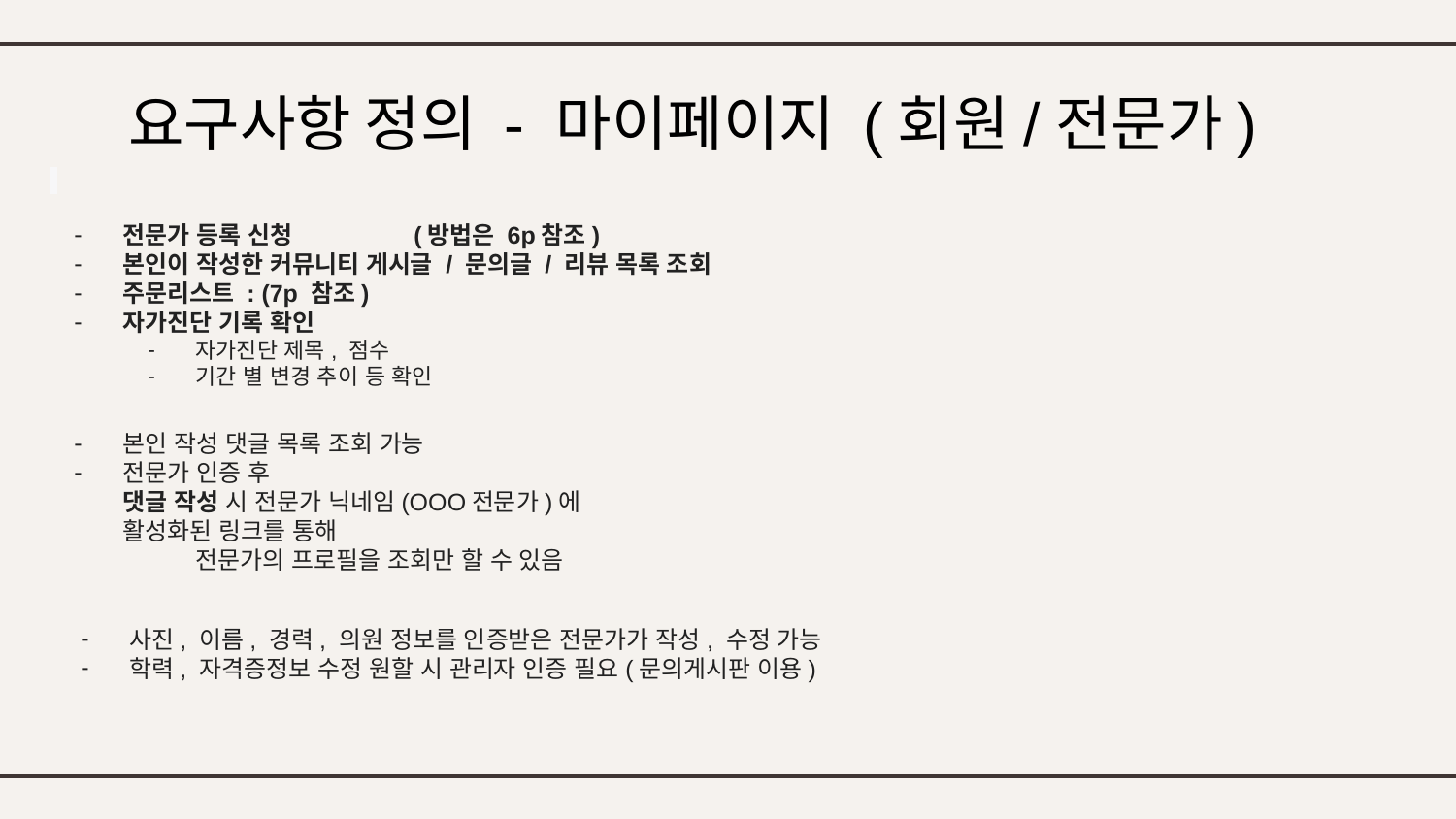

# 요구사항 정의 - 마이페이지 (회원/전문가)

전문가 등록 신청	(방법은 6p참조)
본인이 작성한 커뮤니티 게시글 / 문의글 / 리뷰 목록 조회
주문리스트 : (7p 참조)
자가진단 기록 확인
자가진단 제목, 점수
기간 별 변경 추이 등 확인
본인 작성 댓글 목록 조회 가능
전문가 인증 후
댓글 작성 시 전문가 닉네임(OOO전문가)에
활성화된 링크를 통해
	전문가의 프로필을 조회만 할 수 있음
사진, 이름, 경력, 의원 정보를 인증받은 전문가가 작성, 수정 가능
학력, 자격증정보 수정 원할 시 관리자 인증 필요(문의게시판 이용)